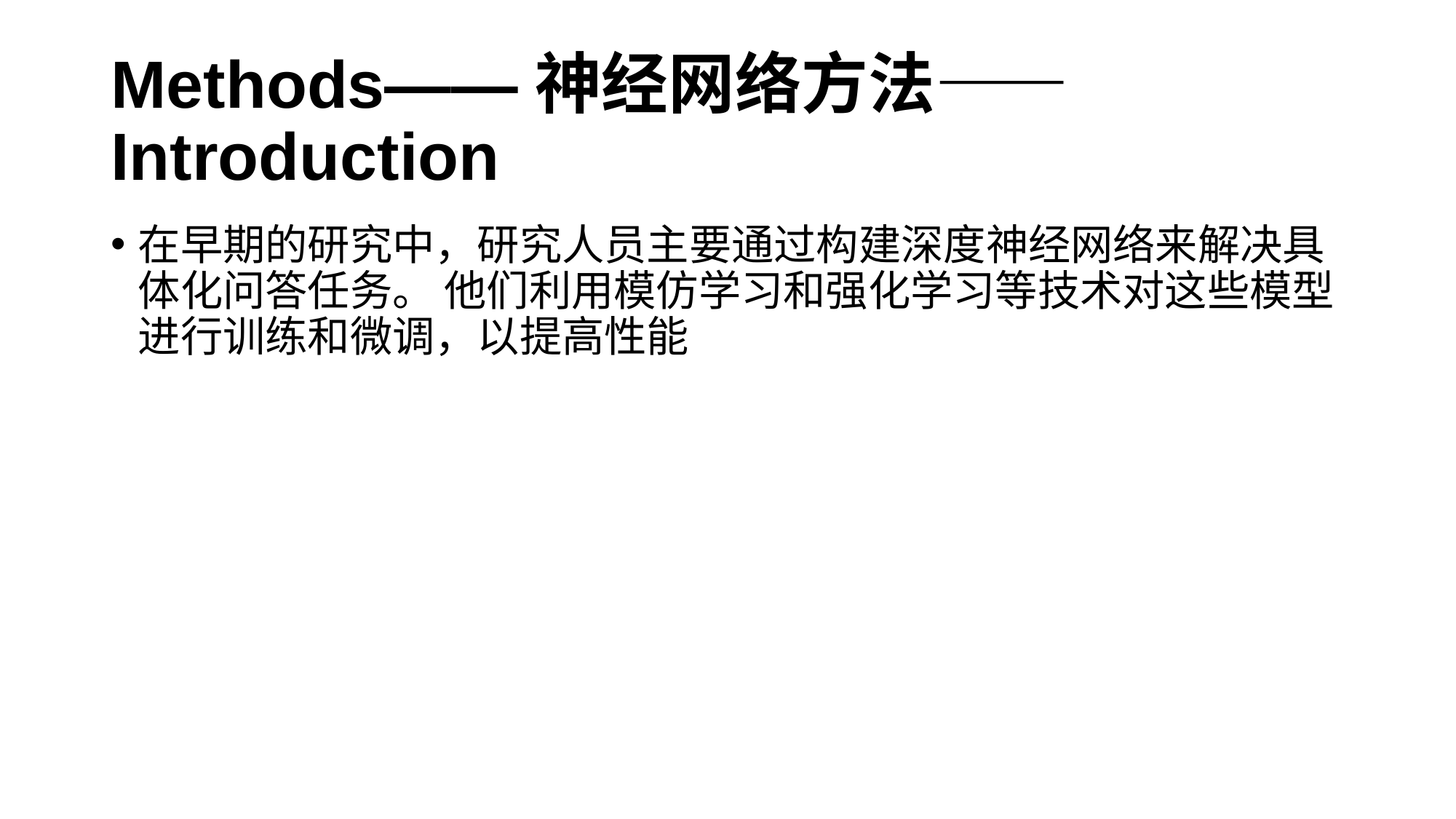

# Methods——神经网络方法——Introduction
在早期的研究中，研究人员主要通过构建深度神经网络来解决具体化问答任务。 他们利用模仿学习和强化学习等技术对这些模型进行训练和微调，以提高性能